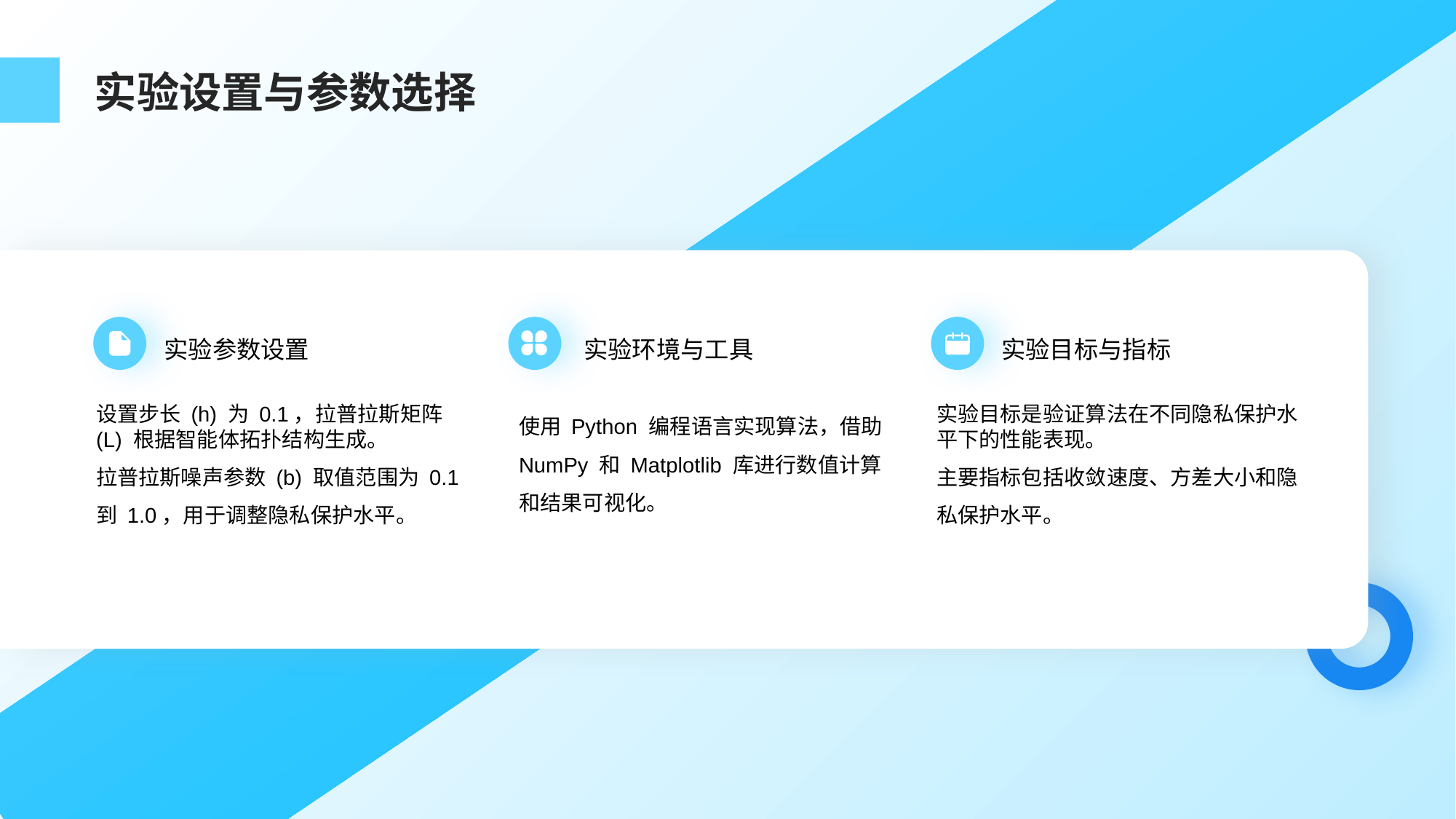

实验设置与参数选择

实验参数设置
实验环境与工具
实验目标与指标

设置步长 (h) 为 0.1，拉普拉斯矩阵 (L) 根据智能体拓扑结构生成。
拉普拉斯噪声参数 (b) 取值范围为 0.1 到 1.0，用于调整隐私保护水平。
使用 Python 编程语言实现算法，借助 NumPy 和 Matplotlib 库进行数值计算和结果可视化。
实验目标是验证算法在不同隐私保护水平下的性能表现。
主要指标包括收敛速度、方差大小和隐私保护水平。